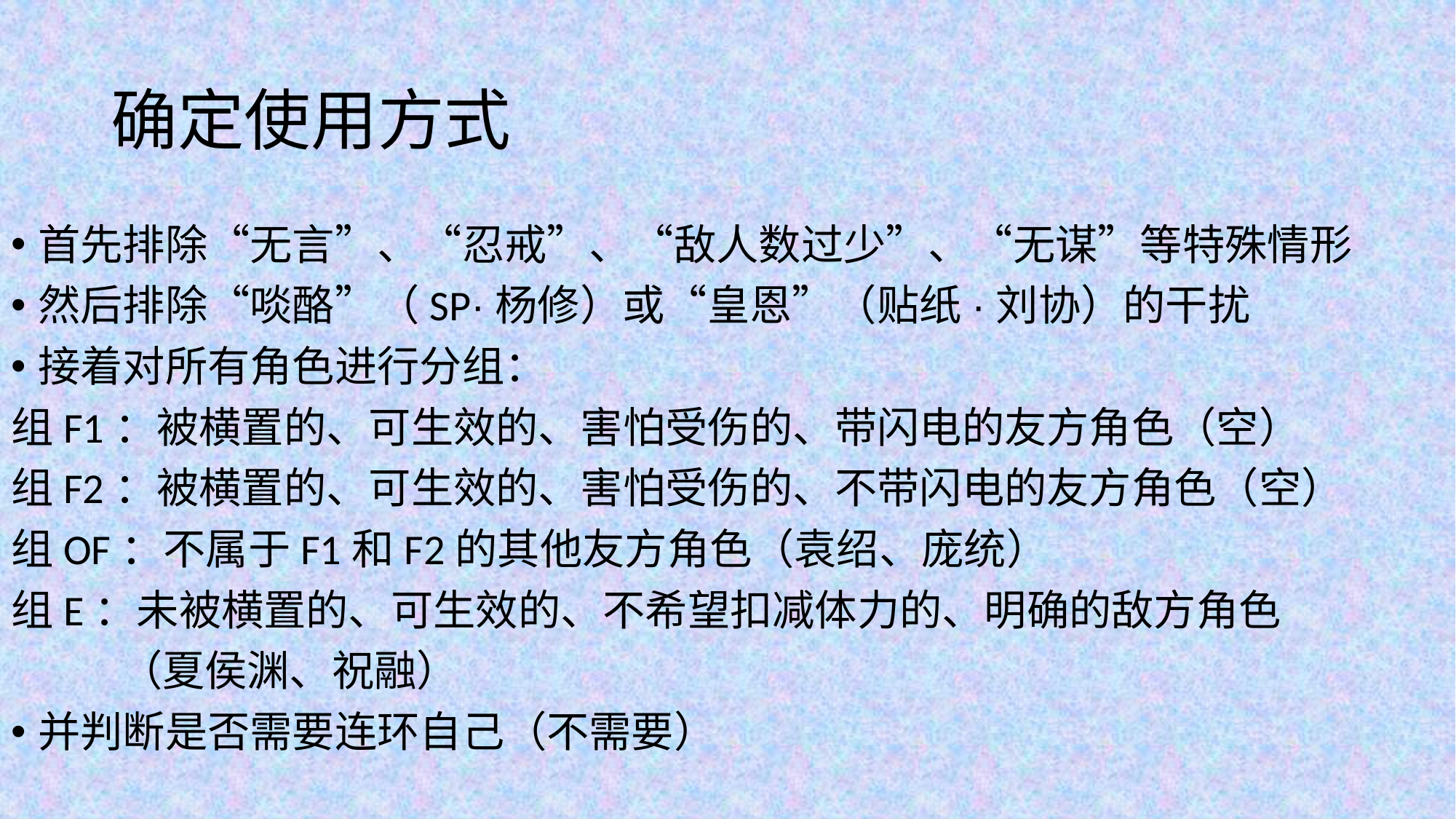

# 确定使用方式
首先排除“无言”、“忍戒”、“敌人数过少”、“无谋”等特殊情形
然后排除“啖酪”（SP·杨修）或“皇恩”（贴纸·刘协）的干扰
接着对所有角色进行分组：
组F1：被横置的、可生效的、害怕受伤的、带闪电的友方角色（空）
组F2：被横置的、可生效的、害怕受伤的、不带闪电的友方角色（空）
组OF：不属于F1和F2的其他友方角色（袁绍、庞统）
组E：未被横置的、可生效的、不希望扣减体力的、明确的敌方角色
	（夏侯渊、祝融）
并判断是否需要连环自己（不需要）